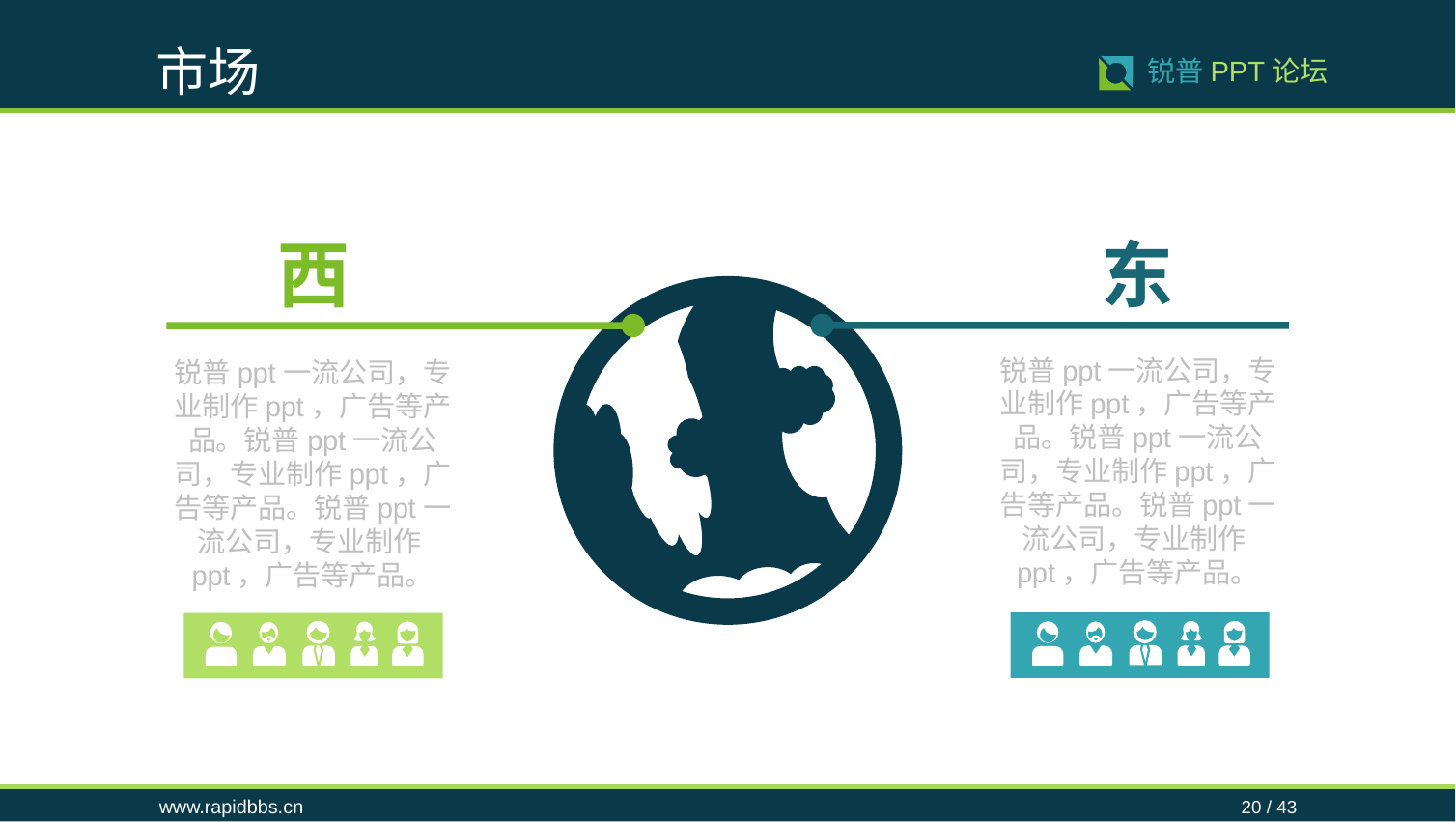

市场

20 / 43

锐普PPT论坛
西
东

锐普ppt一流公司，专业制作ppt，广告等产品。锐普ppt一流公司，专业制作ppt，广告等产品。锐普ppt一流公司，专业制作ppt，广告等产品。
锐普ppt一流公司，专业制作ppt，广告等产品。锐普ppt一流公司，专业制作ppt，广告等产品。锐普ppt一流公司，专业制作ppt，广告等产品。

www.rapidbbs.cn